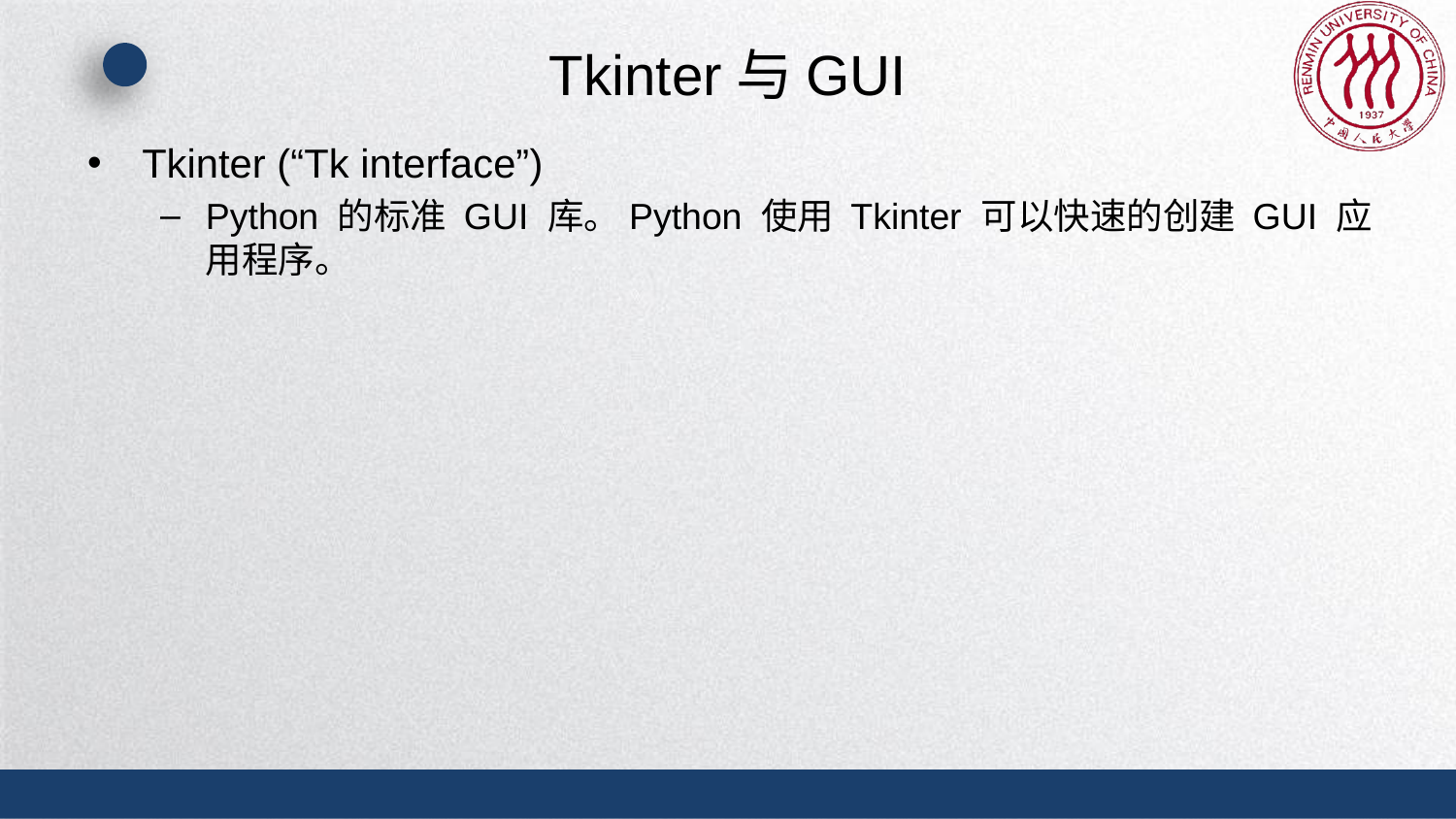

# Tkinter与GUI
Tkinter (“Tk interface”)
Python 的标准 GUI 库。Python 使用 Tkinter 可以快速的创建 GUI 应用程序。